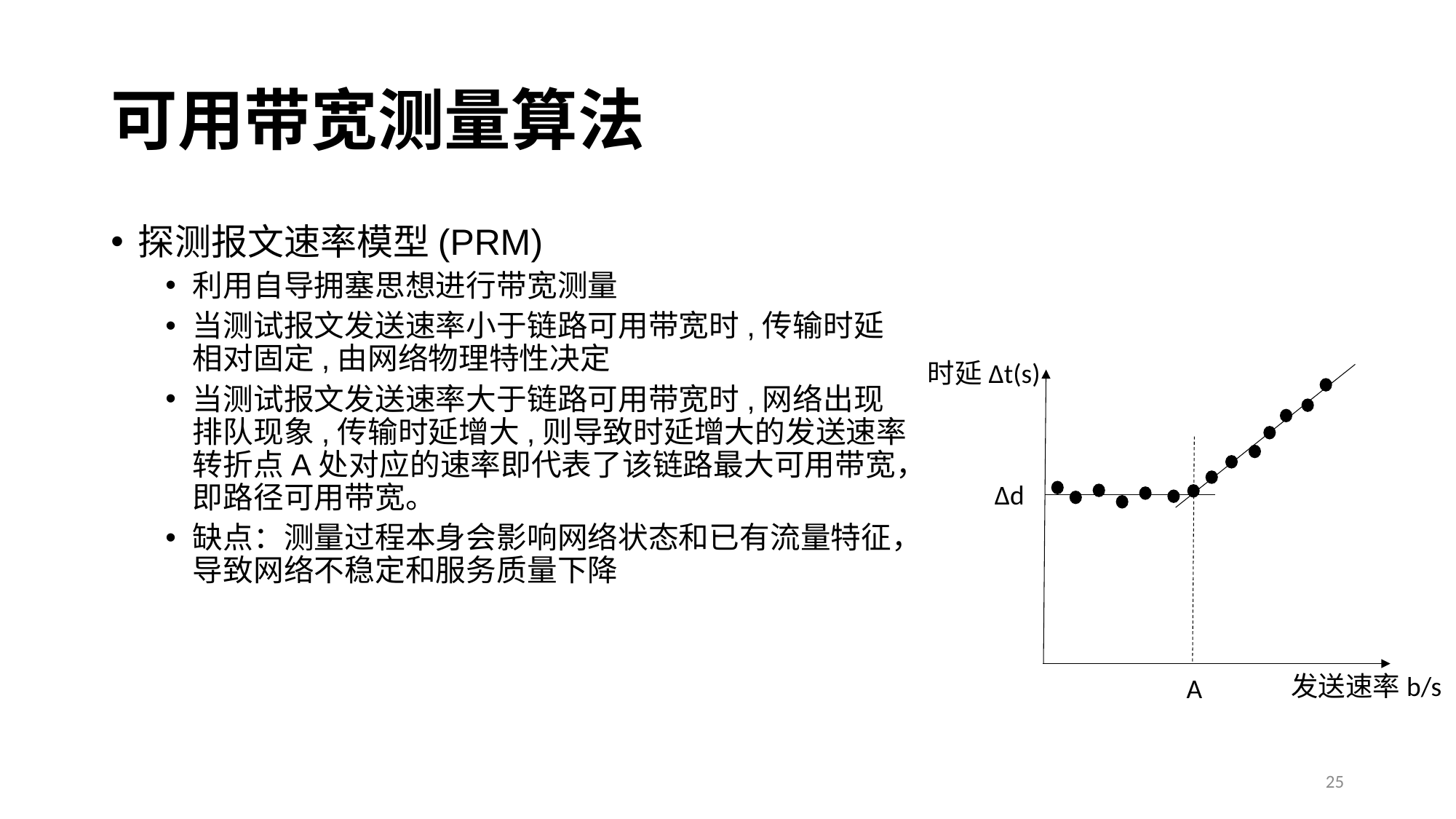

# 可用带宽测量算法
探测报文速率模型(PRM)
利用自导拥塞思想进行带宽测量
当测试报文发送速率小于链路可用带宽时,传输时延相对固定,由网络物理特性决定
当测试报文发送速率大于链路可用带宽时,网络出现排队现象,传输时延增大,则导致时延增大的发送速率转折点A处对应的速率即代表了该链路最大可用带宽，即路径可用带宽。
缺点：测量过程本身会影响网络状态和已有流量特征，导致网络不稳定和服务质量下降

时延Δt(s)
Δd
发送速率b/s
A

25